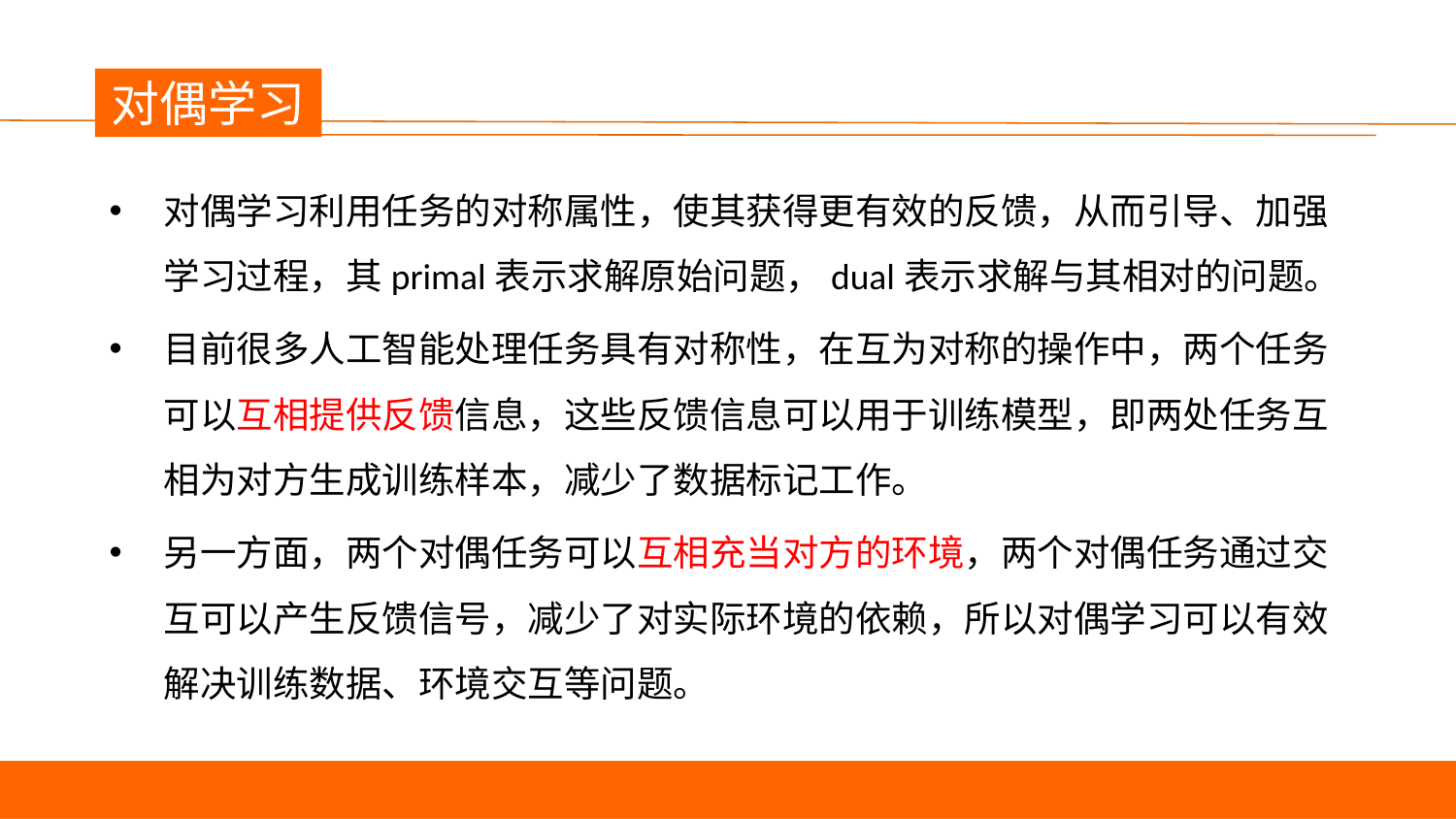

议程
对偶学习

对偶学习利用任务的对称属性，使其获得更有效的反馈，从而引导、加强学习过程，其primal表示求解原始问题，dual表示求解与其相对的问题。
目前很多人工智能处理任务具有对称性，在互为对称的操作中，两个任务可以互相提供反馈信息，这些反馈信息可以用于训练模型，即两处任务互相为对方生成训练样本，减少了数据标记工作。
另一方面，两个对偶任务可以互相充当对方的环境，两个对偶任务通过交互可以产生反馈信号，减少了对实际环境的依赖，所以对偶学习可以有效解决训练数据、环境交互等问题。